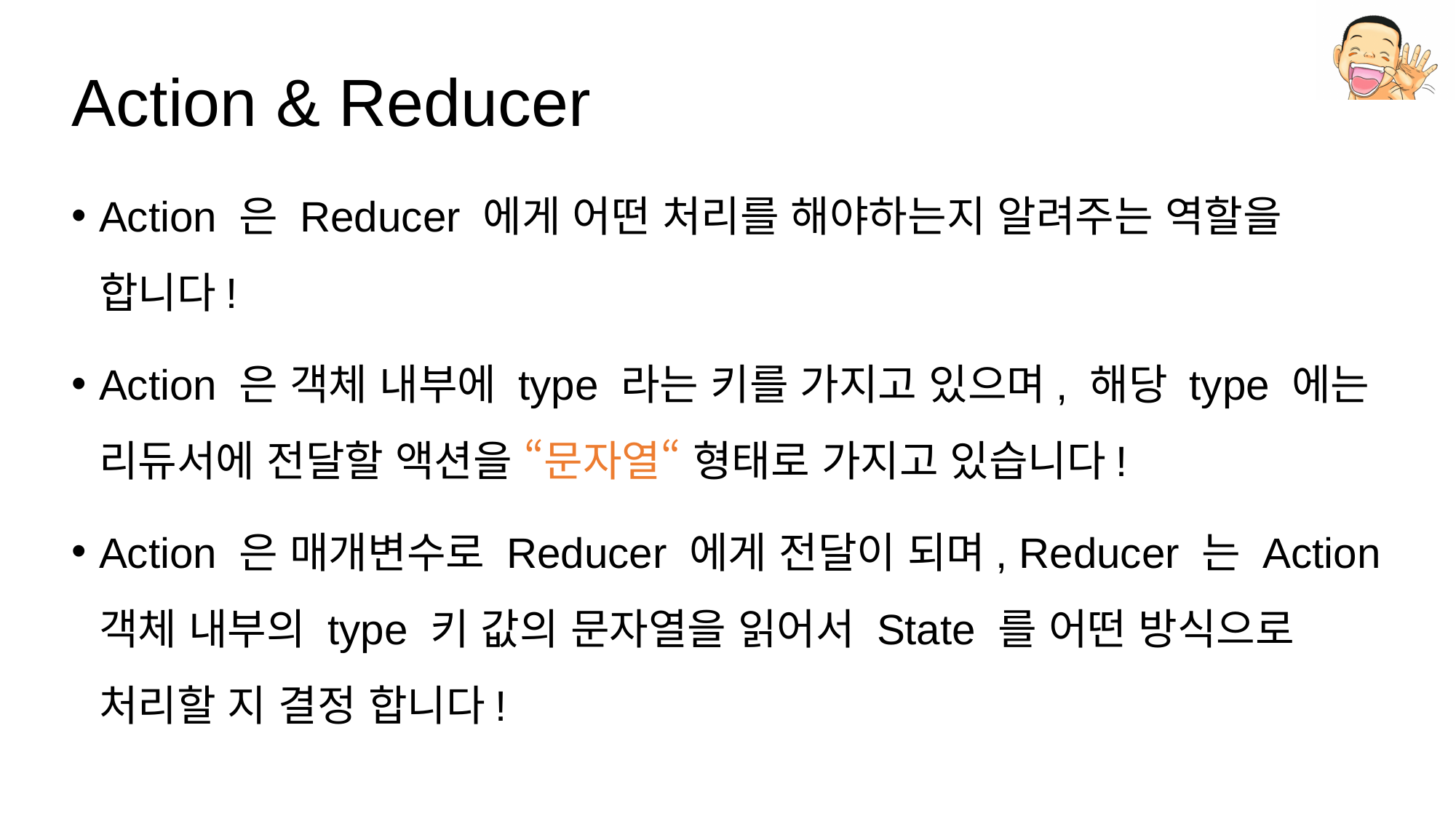

# Action & Reducer
Action 은 Reducer 에게 어떤 처리를 해야하는지 알려주는 역할을 합니다!
Action 은 객체 내부에 type 라는 키를 가지고 있으며, 해당 type 에는 리듀서에 전달할 액션을 “문자열“ 형태로 가지고 있습니다!
Action 은 매개변수로 Reducer 에게 전달이 되며, Reducer 는 Action 객체 내부의 type 키 값의 문자열을 읽어서 State 를 어떤 방식으로 처리할 지 결정 합니다!